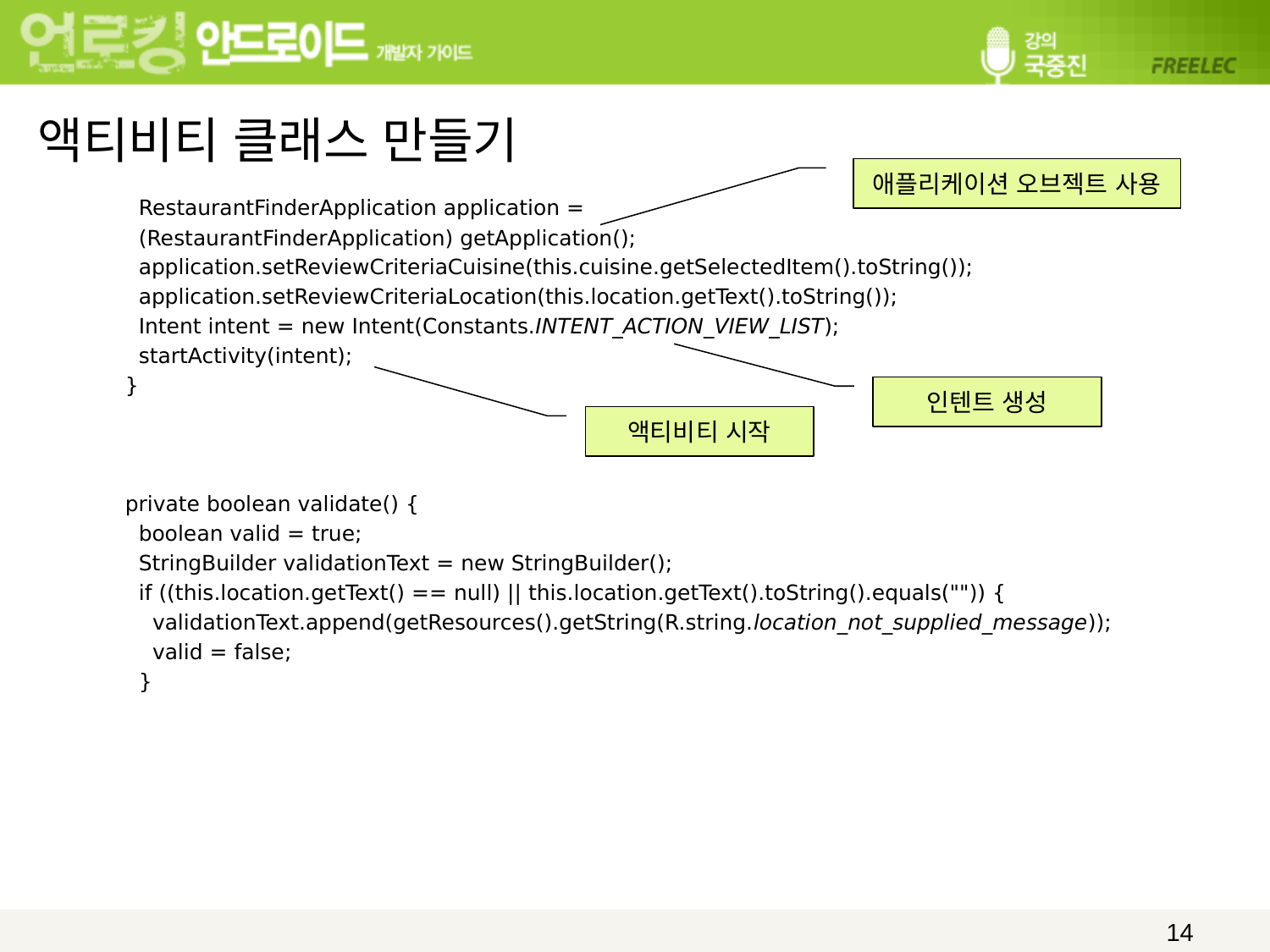

# 액티비티 클래스 만들기
애플리케이션 오브젝트 사용
    RestaurantFinderApplication application =
    (RestaurantFinderApplication) getApplication();
    application.setReviewCriteriaCuisine(this.cuisine.getSelectedItem().toString());
    application.setReviewCriteriaLocation(this.location.getText().toString());
    Intent intent = new Intent(Constants.INTENT_ACTION_VIEW_LIST);
    startActivity(intent);
  }

  private boolean validate() {
    boolean valid = true;
    StringBuilder validationText = new StringBuilder();
    if ((this.location.getText() == null) || this.location.getText().toString().equals("")) {
      validationText.append(getResources().getString(R.string.location_not_supplied_message));
      valid = false;
    }
인텐트 생성
액티비티 시작
14